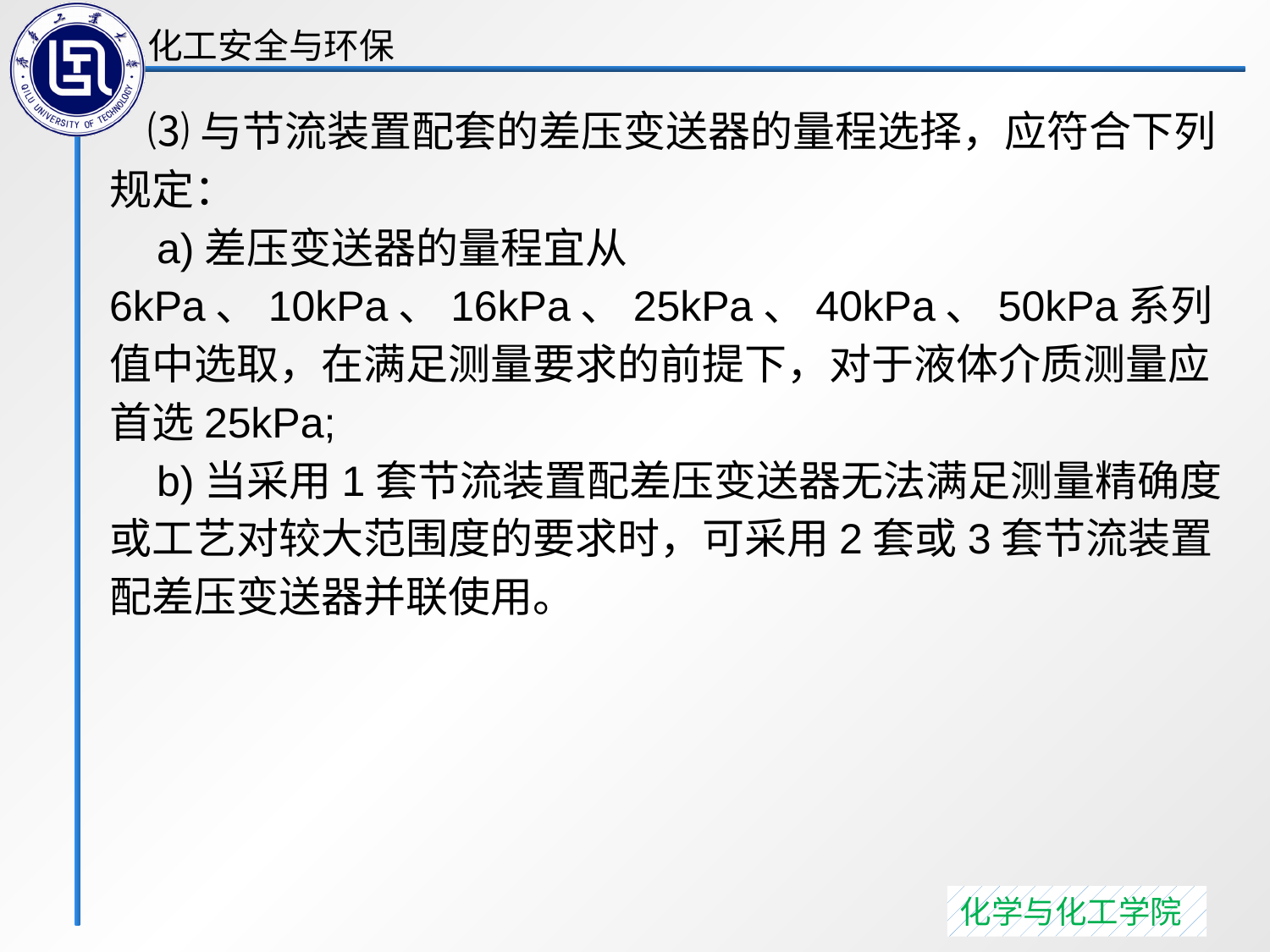

⑶与节流装置配套的差压变送器的量程选择，应符合下列规定：
    a)差压变送器的量程宜从6kPa、10kPa、16kPa、25kPa、40kPa、50kPa系列值中选取，在满足测量要求的前提下，对于液体介质测量应首选25kPa;
    b)当采用1套节流装置配差压变送器无法满足测量精确度或工艺对较大范围度的要求时，可采用2套或3套节流装置配差压变送器并联使用。